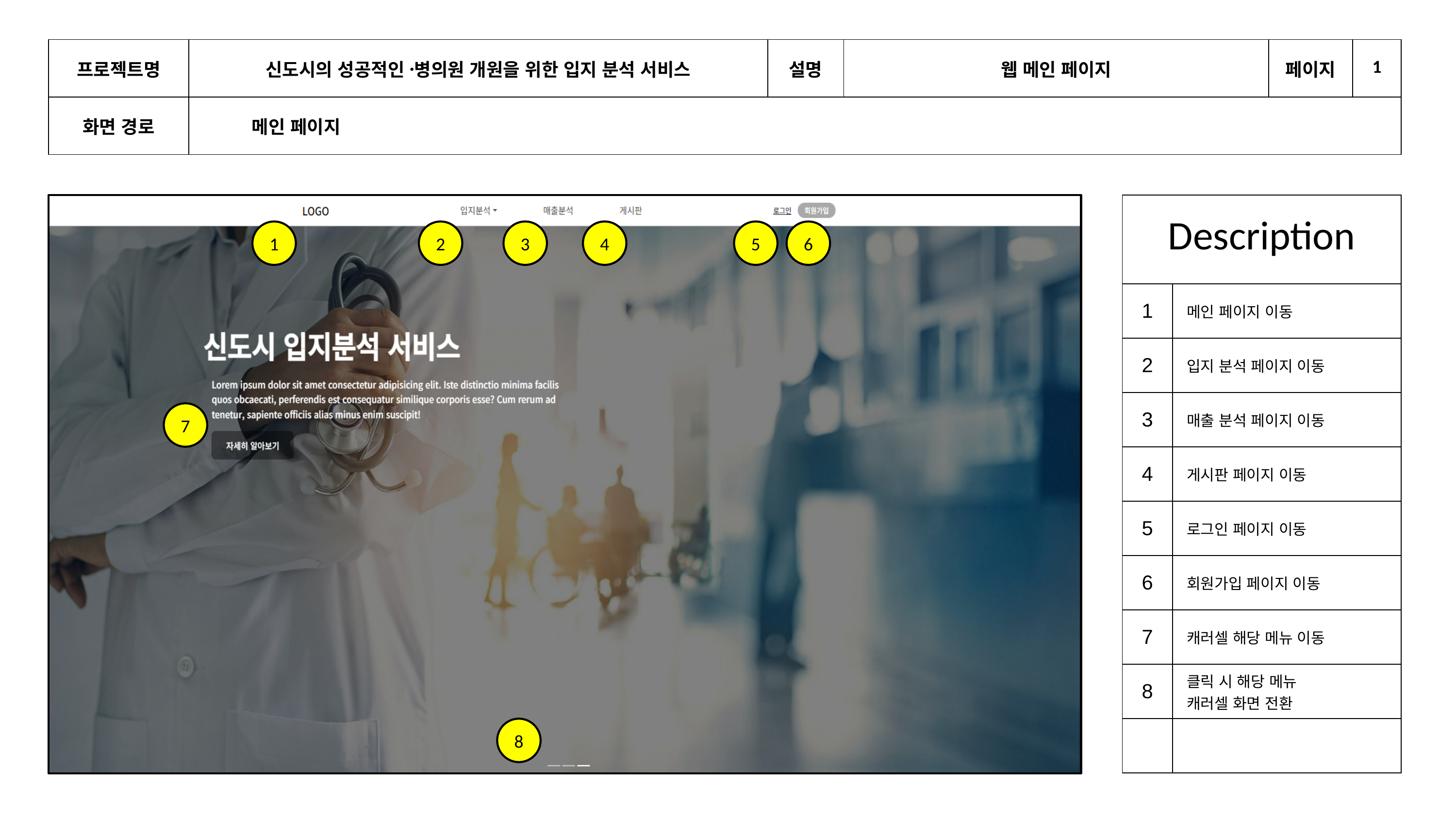

| 프로젝트명 | 신도시의 성공적인 병〮의원 개원을 위한 입지 분석 서비스 | 설명 | 웹 메인 페이지 | 페이지 | 1 |
| --- | --- | --- | --- | --- | --- |
| 화면 경로 | 메인 페이지 |  |  |  |  |

| Description |  |
| --- | --- |
| 1 | 메인 페이지 이동 |
| 2 | 입지 분석 페이지 이동 |
| 3 | 매출 분석 페이지 이동 |
| 4 | 게시판 페이지 이동 |
| 5 | 로그인 페이지 이동 |
| 6 | 회원가입 페이지 이동 |
| 7 | 캐러셀 해당 메뉴 이동 |
| 8 | 클릭 시 해당 메뉴 캐러셀 화면 전환 |
|  |  |
1
6
2
3
4
5
7
8